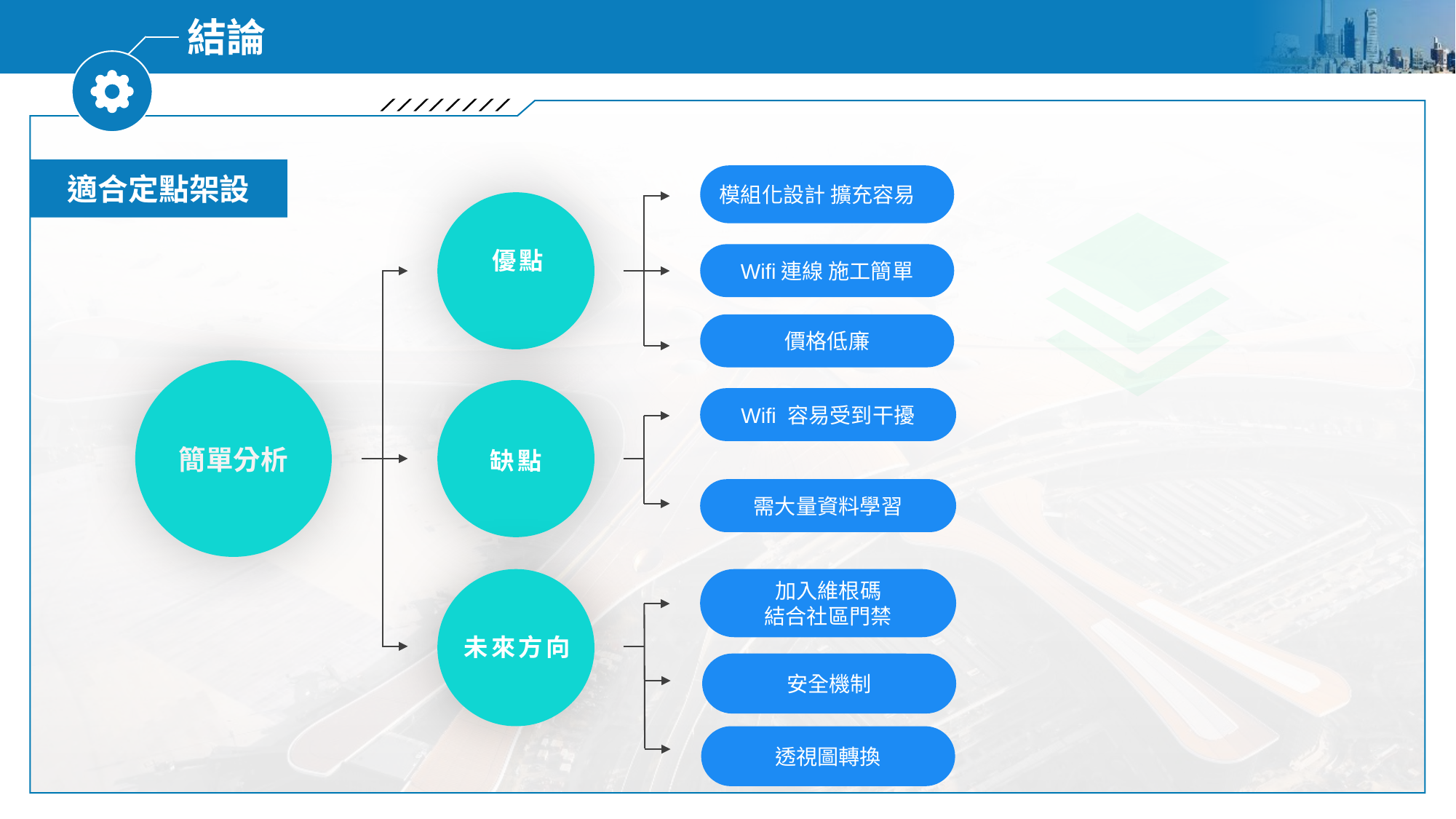

結論
適合定點架設
模組化設計 擴充容易

優點
Wifi連線 施工簡單
價格低廉
簡單分析

Wifi 容易受到干擾
缺點
需大量資料學習

加入維根碼
結合社區門禁
未來方向
安全機制
透視圖轉換